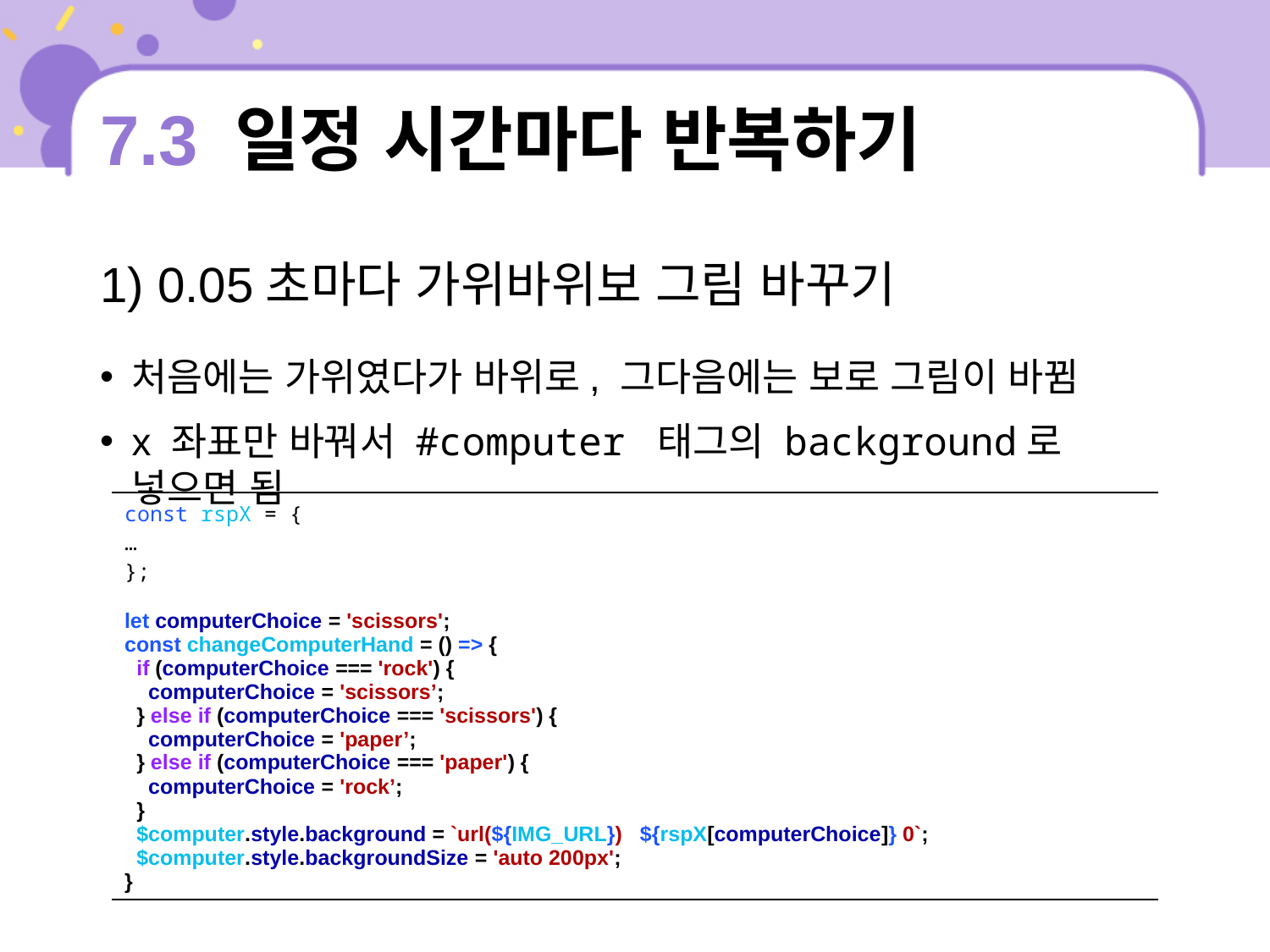

# 7.3 일정 시간마다 반복하기
1) 0.05초마다 가위바위보 그림 바꾸기
처음에는 가위였다가 바위로, 그다음에는 보로 그림이 바뀜
x 좌표만 바꿔서 #computer 태그의 background로 넣으면 됨
| const rspX = { … }; let computerChoice = 'scissors'; const changeComputerHand = () => { if (computerChoice === 'rock') { computerChoice = 'scissors’; } else if (computerChoice === 'scissors') { computerChoice = 'paper’; } else if (computerChoice === 'paper') { computerChoice = 'rock’; } $computer.style.background = `url(${IMG\_URL}) ${rspX[computerChoice]} 0`; $computer.style.backgroundSize = 'auto 200px'; } |
| --- |